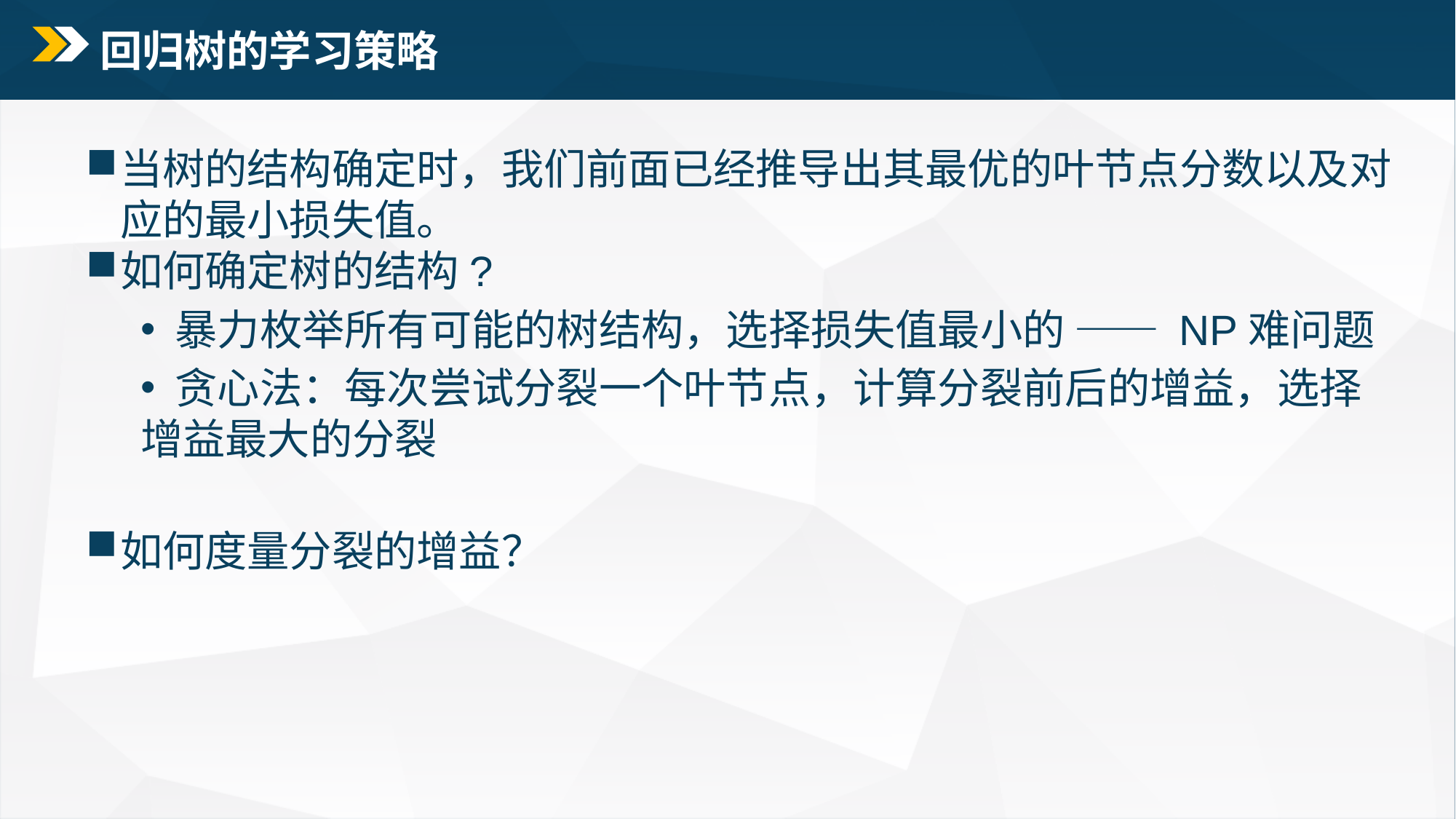

# 回归树的学习策略
当树的结构确定时，我们前面已经推导出其最优的叶节点分数以及对应的最小损失值。
如何确定树的结构?
 暴力枚举所有可能的树结构，选择损失值最小的 —— NP难问题
 贪心法：每次尝试分裂一个叶节点，计算分裂前后的增益，选择增益最大的分裂

如何度量分裂的增益？